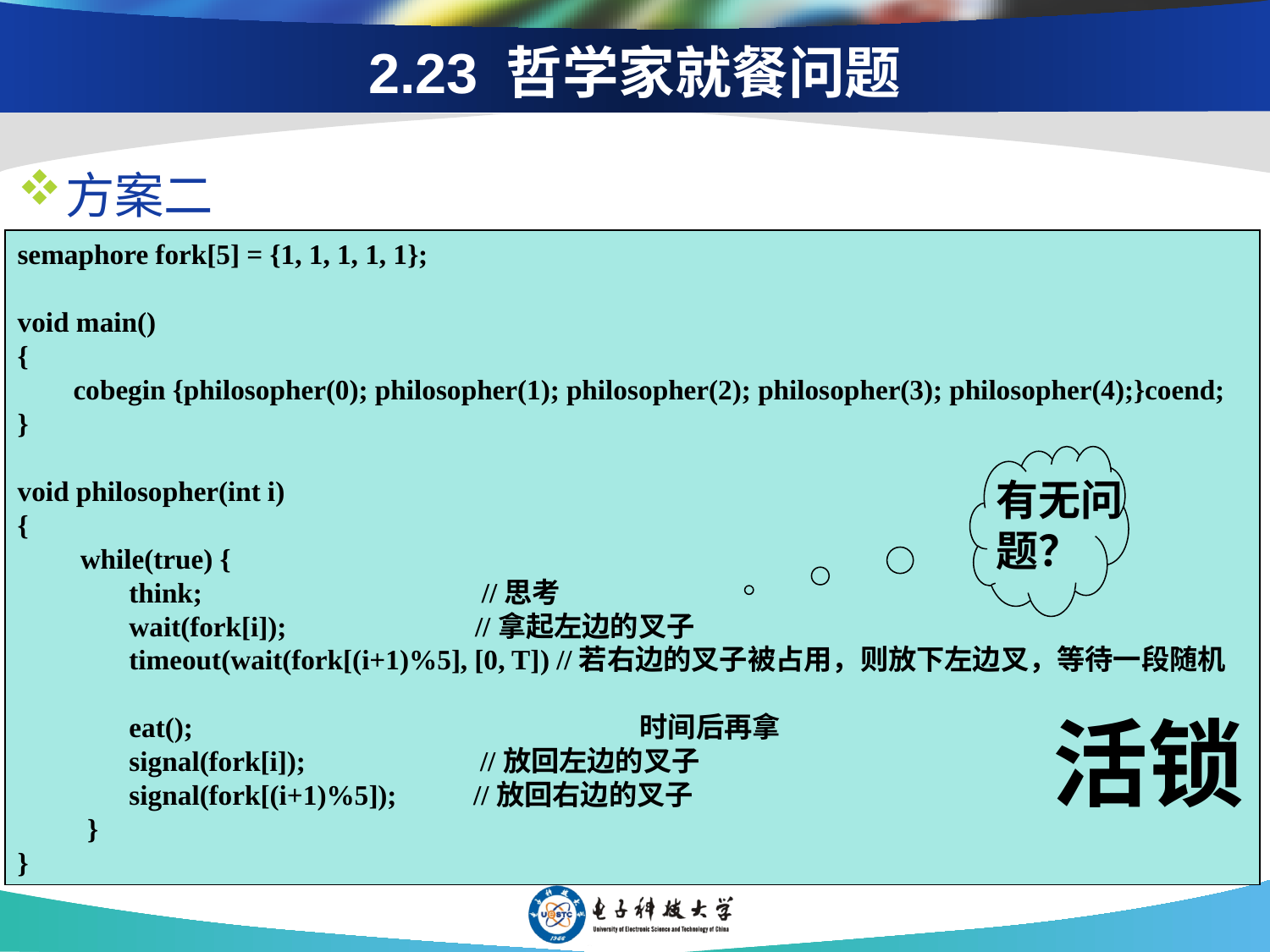

# 2.23 哲学家就餐问题
方案二
semaphore fork[5] = {1, 1, 1, 1, 1};

void main()
{
        cobegin {philosopher(0); philosopher(1); philosopher(2); philosopher(3); philosopher(4);}coend;
}

void philosopher(int i)
{
         while(true) {
                think;                                        //思考
                wait(fork[i]);                           //拿起左边的叉子
                timeout(wait(fork[(i+1)%5], [0, T]) //若右边的叉子被占用，则放下左边叉，等待一段随机
                eat();                                                               时间后再拿
                signal(fork[i]);                         //放回左边的叉子
                signal(fork[(i+1)%5]);           //放回右边的叉子
          }
}

有无问题？
活锁